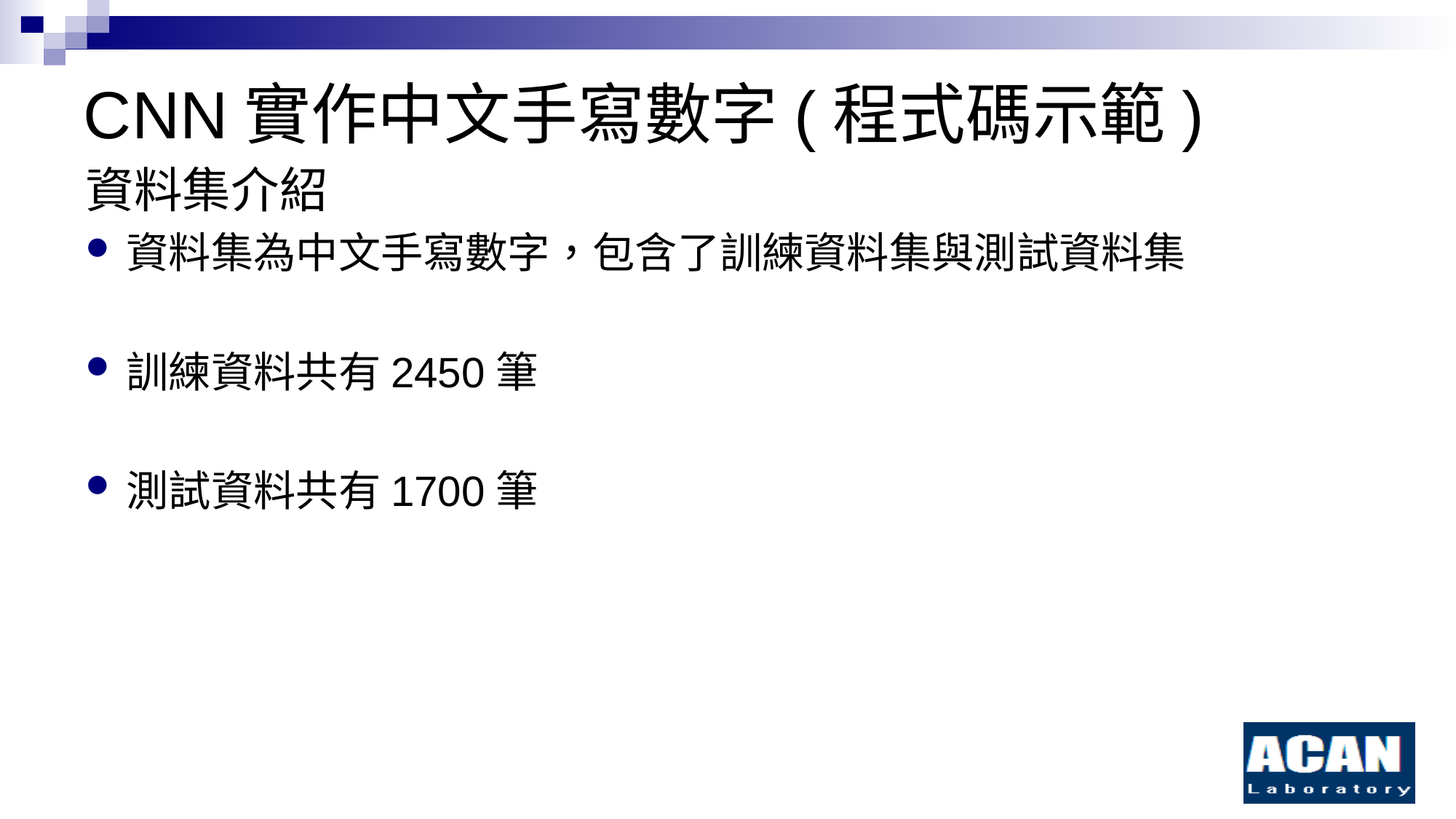

# CNN實作中文手寫數字(程式碼示範)
資料集介紹
資料集為中文手寫數字，包含了訓練資料集與測試資料集

訓練資料共有2450筆

測試資料共有1700筆